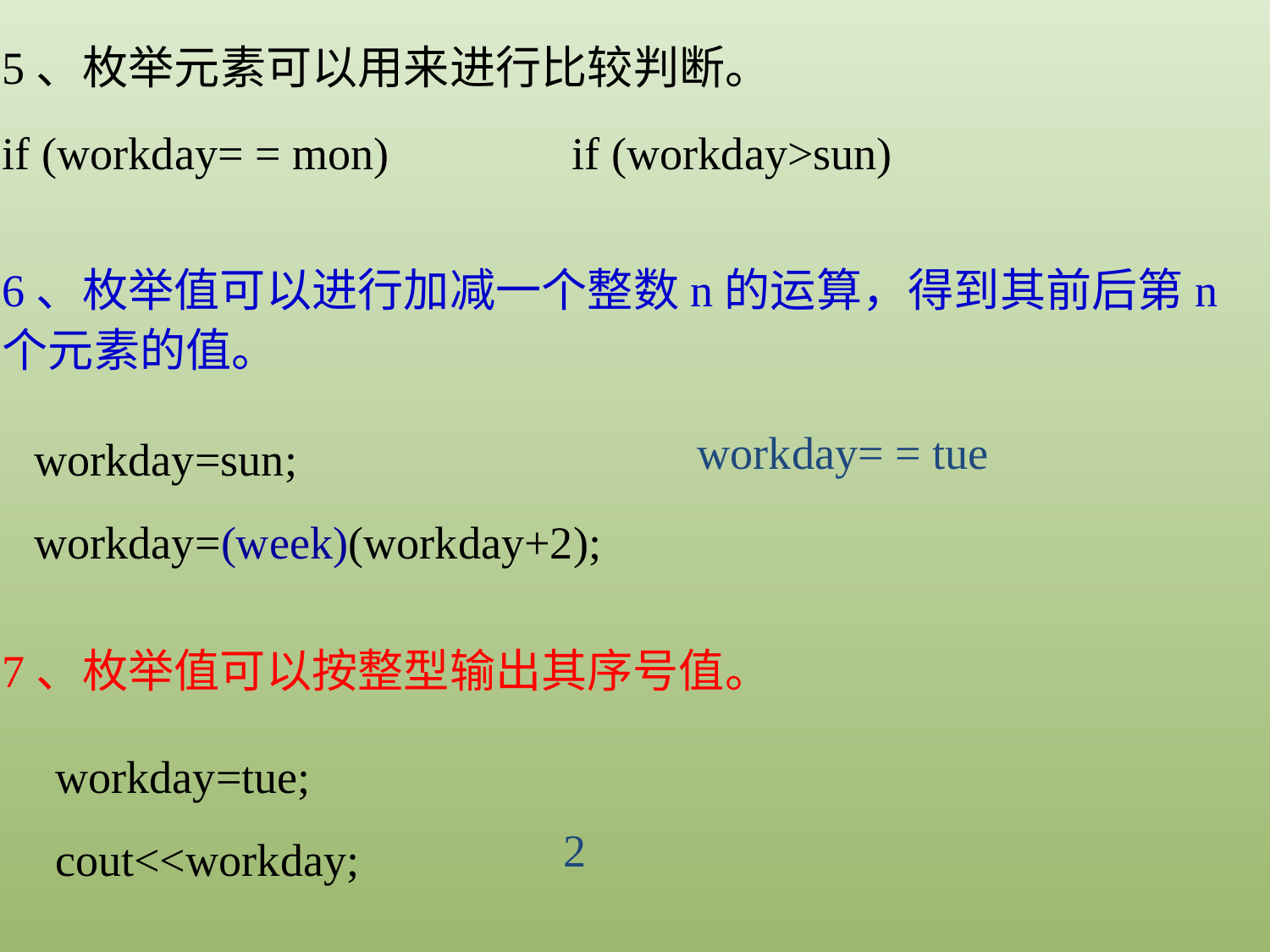

5、枚举元素可以用来进行比较判断。
if (workday= = mon)                if (workday>sun)
6、枚举值可以进行加减一个整数n的运算，得到其前后第n个元素的值。
workday= = tue
workday=sun;
workday=(week)(workday+2);
7、枚举值可以按整型输出其序号值。
workday=tue;
cout<<workday;
2
411